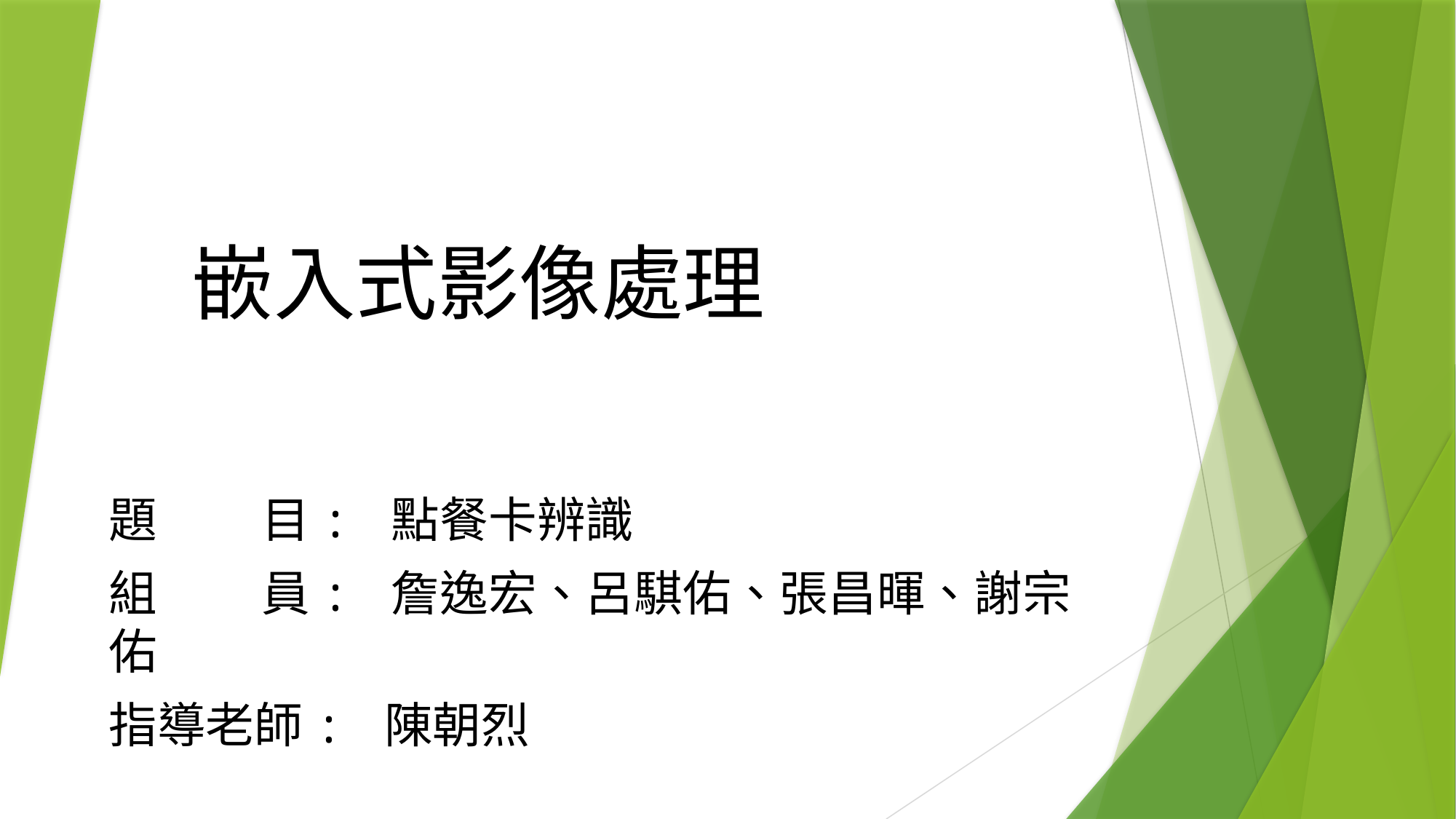

# 嵌入式影像處理
題	    目: 點餐卡辨識
組	    員: 詹逸宏、呂騏佑、張昌暉、謝宗佑
指導老師: 陳朝烈